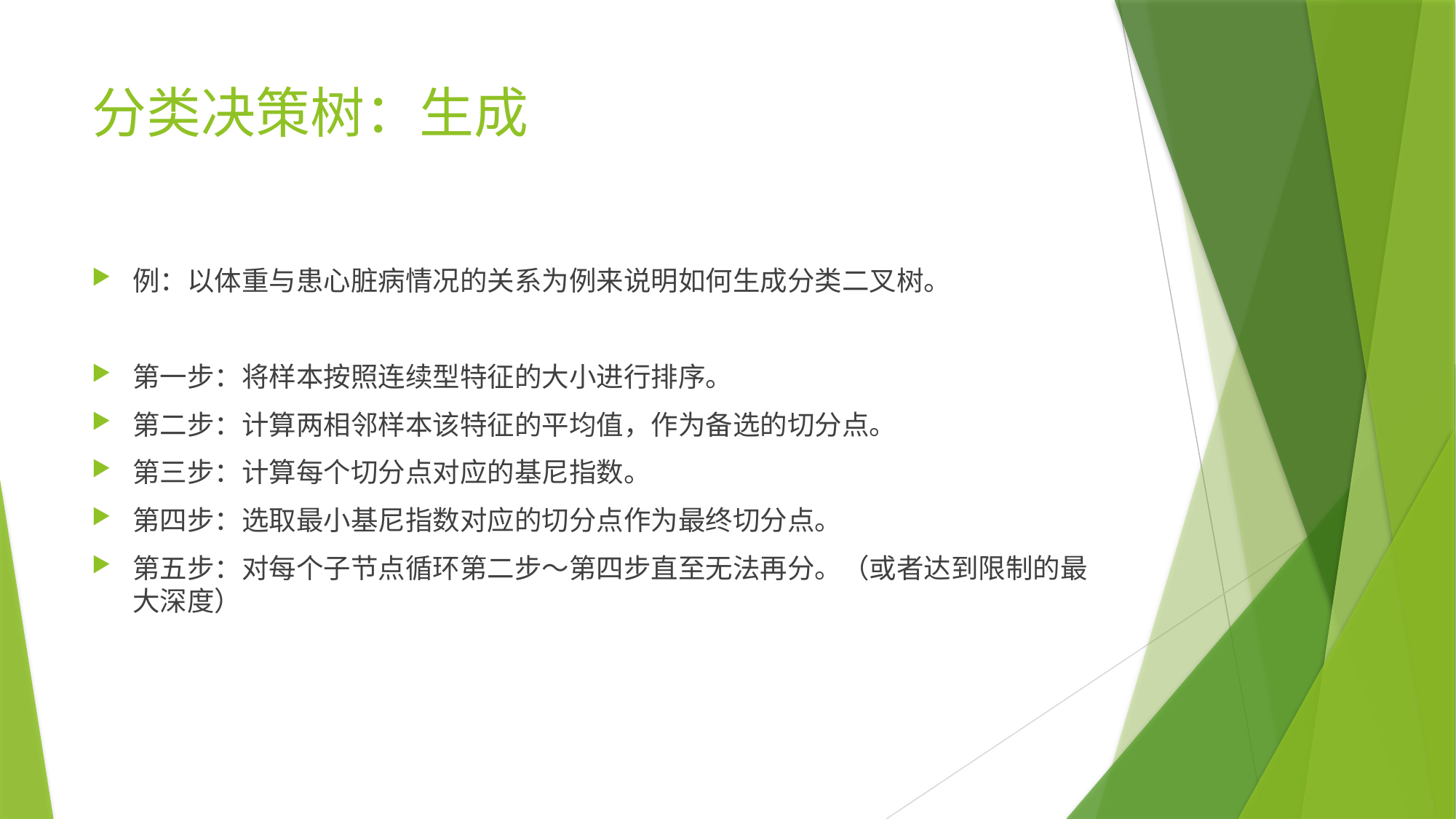

# 分类决策树：生成
例：以体重与患心脏病情况的关系为例来说明如何生成分类二叉树。

第一步：将样本按照连续型特征的大小进行排序。
第二步：计算两相邻样本该特征的平均值，作为备选的切分点。
第三步：计算每个切分点对应的基尼指数。
第四步：选取最小基尼指数对应的切分点作为最终切分点。
第五步：对每个子节点循环第二步～第四步直至无法再分。（或者达到限制的最大深度）